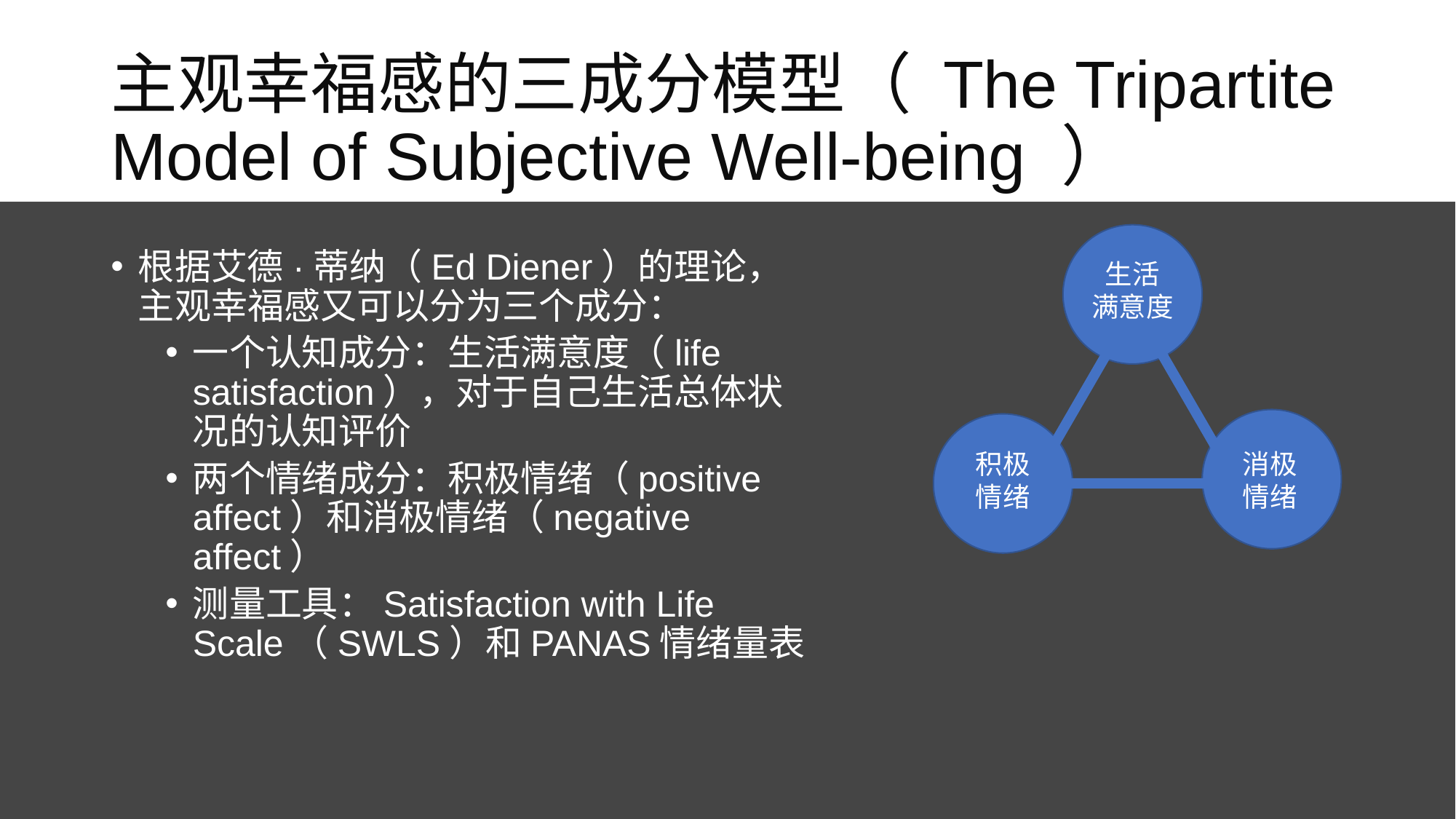

# 主观幸福感的三成分模型（ The Tripartite Model of Subjective Well-being ）

根据艾德·蒂纳（Ed Diener）的理论，主观幸福感又可以分为三个成分：
一个认知成分：生活满意度（life satisfaction），对于自己生活总体状况的认知评价
两个情绪成分：积极情绪（positive affect）和消极情绪（negative affect）
测量工具：Satisfaction with Life Scale（SWLS）和PANAS情绪量表

生活
满意度

积极
情绪
消极
情绪